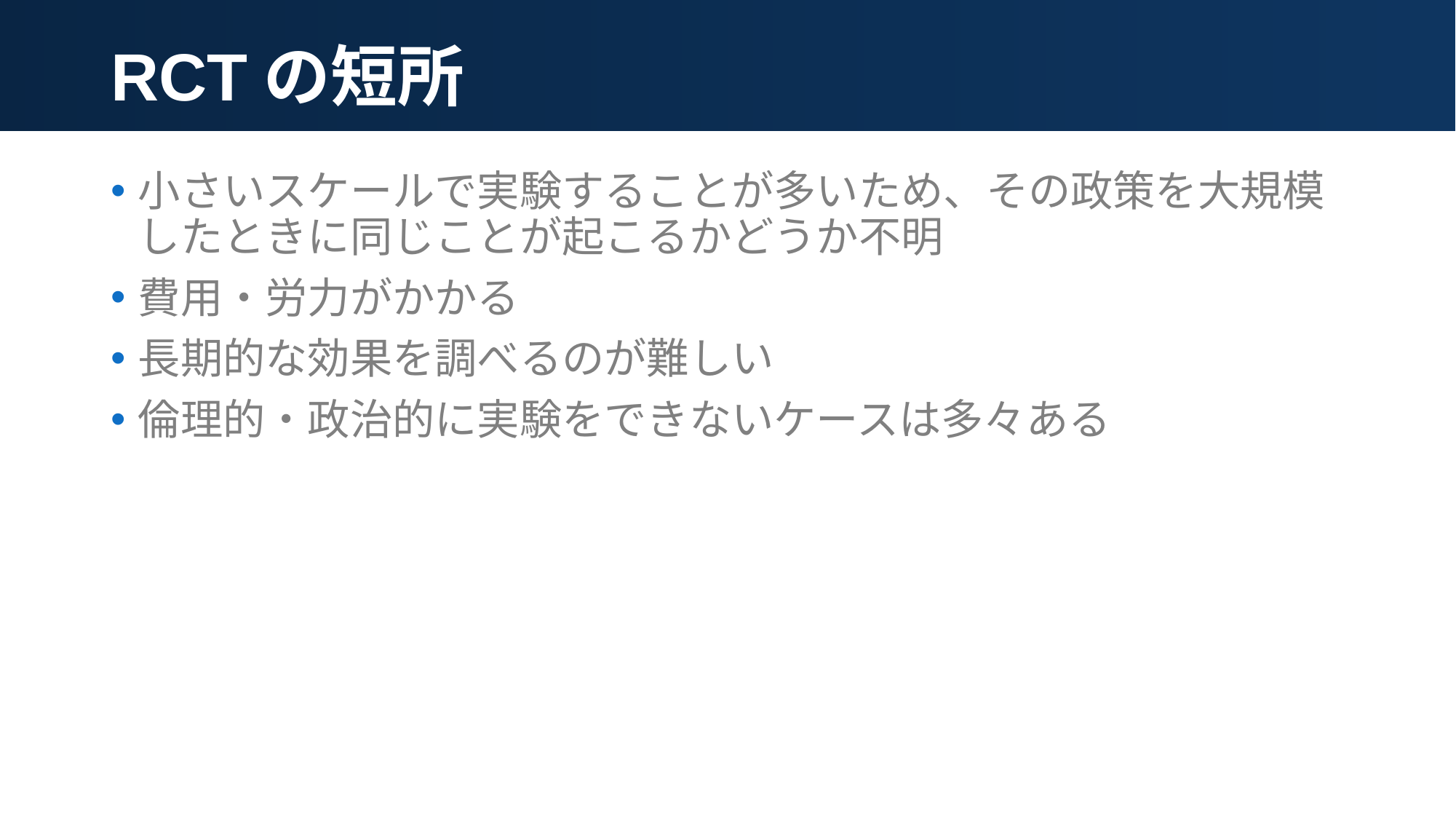

# RCTの短所
小さいスケールで実験することが多いため、その政策を大規模したときに同じことが起こるかどうか不明
費用・労力がかかる
長期的な効果を調べるのが難しい
倫理的・政治的に実験をできないケースは多々ある